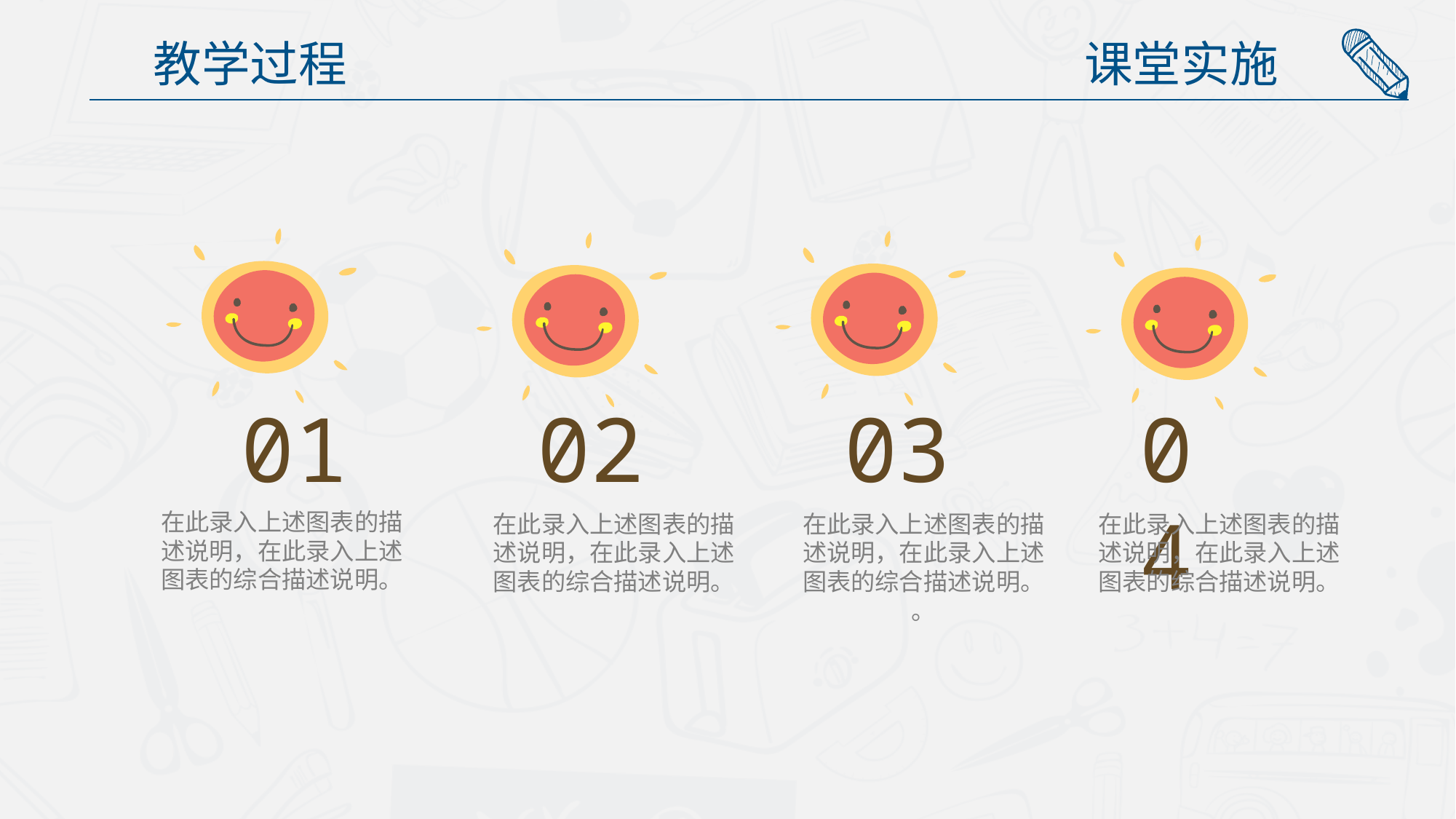

课堂实施
教学过程

02
03
04
01
在此录入上述图表的描述说明，在此录入上述图表的综合描述说明。
在此录入上述图表的描述说明，在此录入上述图表的综合描述说明。
在此录入上述图表的描述说明，在此录入上述图表的综合描述说明。
。
在此录入上述图表的描述说明，在此录入上述图表的综合描述说明。